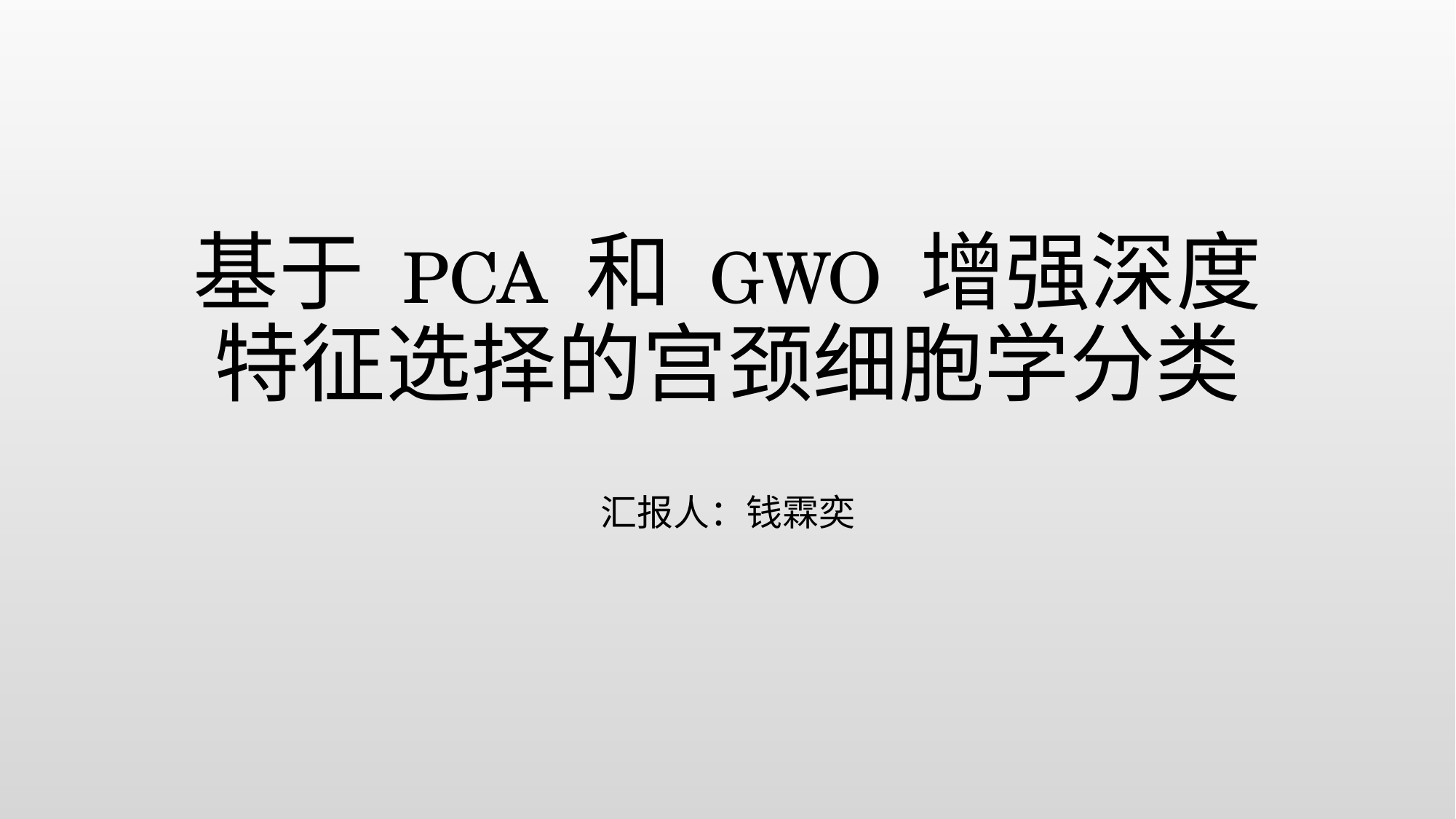

# 基于 PCA 和 GWO 增强深度特征选择的宫颈细胞学分类

汇报人：钱霖奕